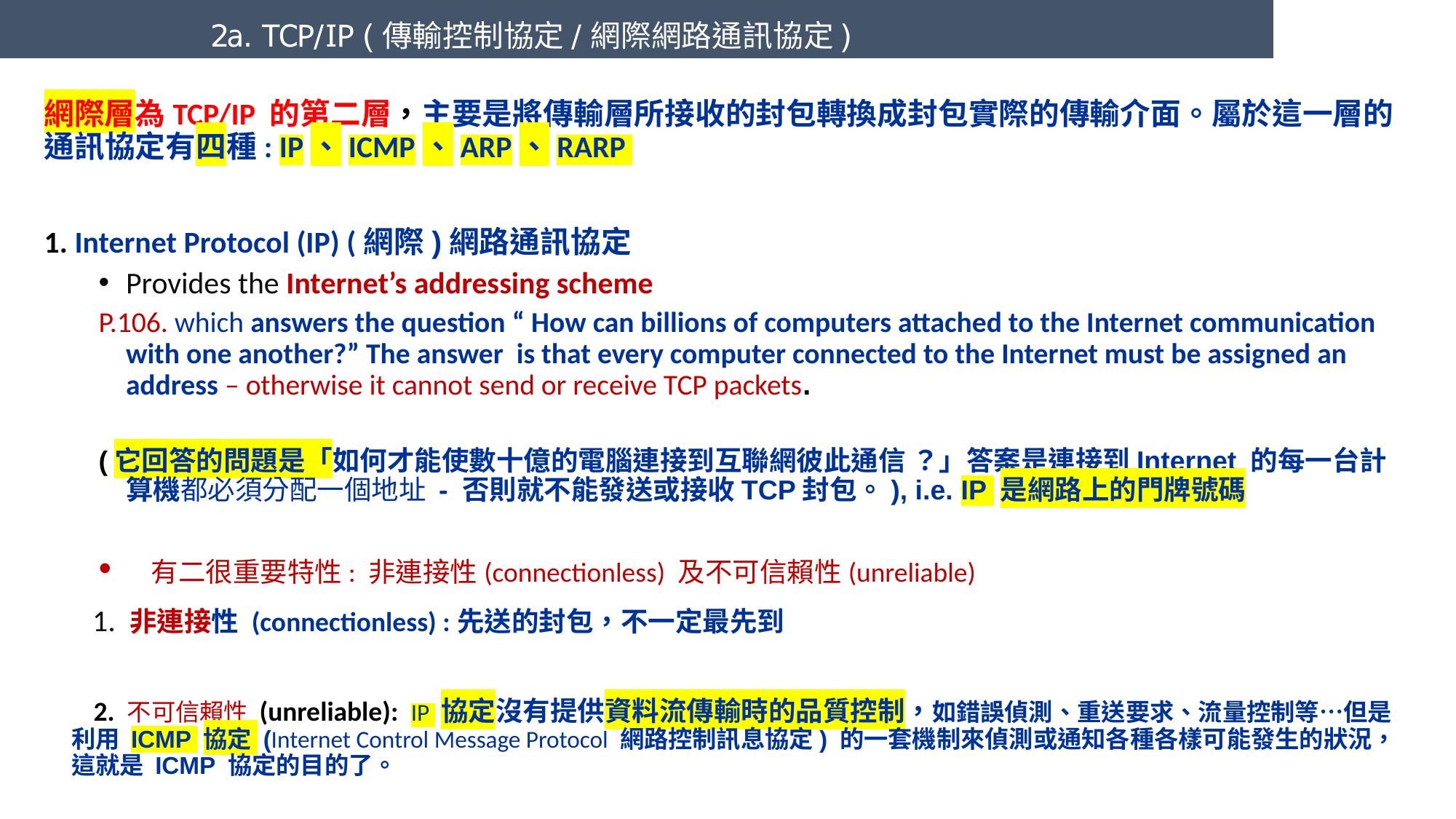

2a. TCP/IP (傳輸控制協定/網際網路通訊協定)
網際層為TCP/IP 的第二層，主要是將傳輸層所接收的封包轉換成封包實際的傳輸介面。屬於這一層的通訊協定有四種: IP、ICMP、ARP、RARP

1. Internet Protocol (IP) (網際)網路通訊協定
Provides the Internet’s addressing scheme
P.106. which answers the question “ How can billions of computers attached to the Internet communication with one another?” The answer  is that every computer connected to the Internet must be assigned an address – otherwise it cannot send or receive TCP packets.

(它回答的問題是「如何才能使數十億的電腦連接到互聯網彼此通信 ？」答案是連接到Internet 的每一台計算機都必須分配一個地址 - 否則就不能發送或接收TCP封包。), i.e. IP 是網路上的門牌號碼

  有二很重要特性: 非連接性(connectionless) 及不可信賴性(unreliable)
       1. 非連接性 (connectionless) :先送的封包，不一定最先到

        2. 不可信賴性 (unreliable):  IP 協定沒有提供資料流傳輸時的品質控制，如錯誤偵測、重送要求、流量控制等…但是利用 ICMP 協定 (Internet Control Message Protocol 網路控制訊息協定) 的一套機制來偵測或通知各種各樣可能發生的狀況，這就是 ICMP 協定的目的了。